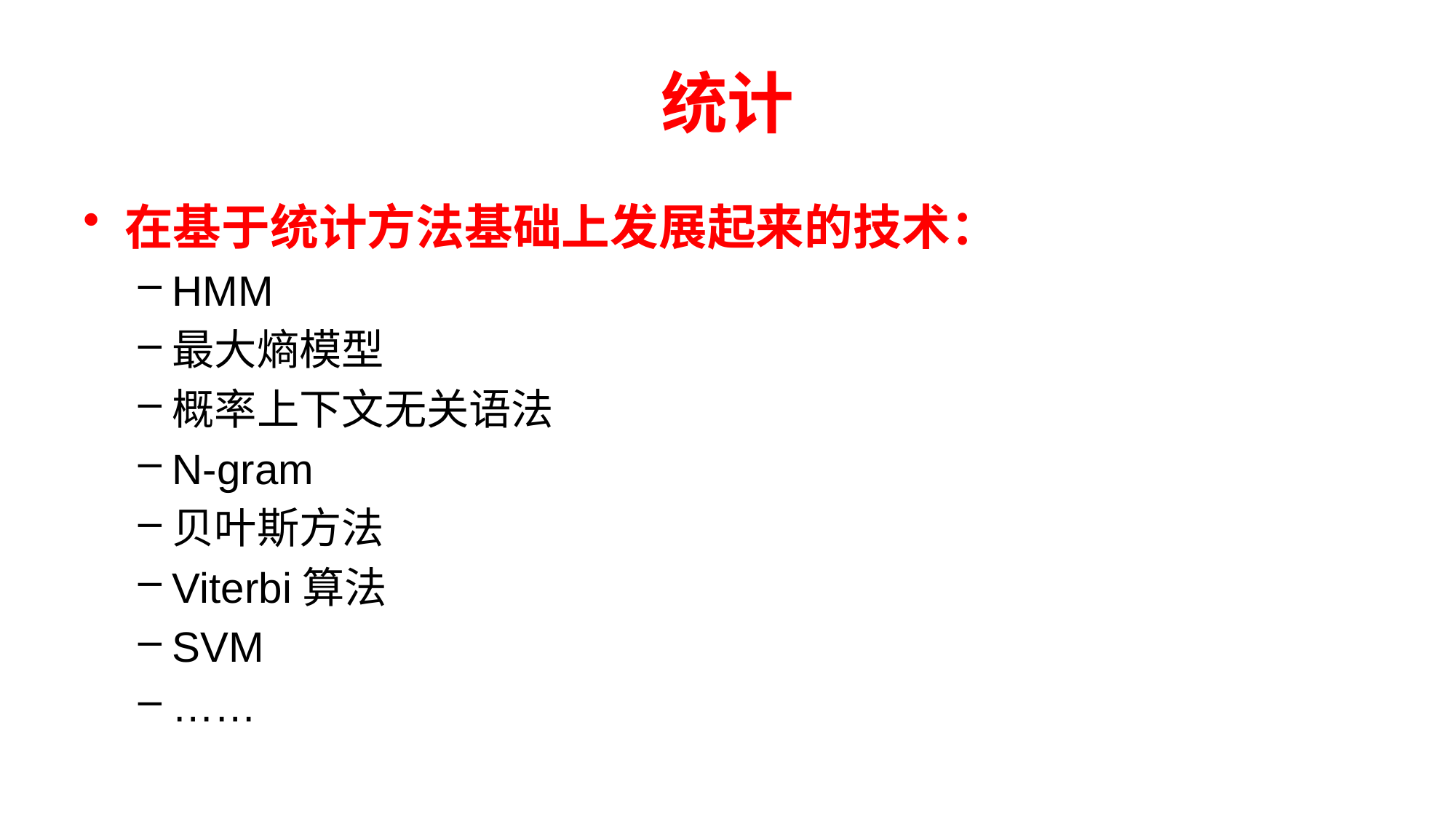

# 统计
在基于统计方法基础上发展起来的技术：
HMM
最大熵模型
概率上下文无关语法
N-gram
贝叶斯方法
Viterbi算法
SVM
……